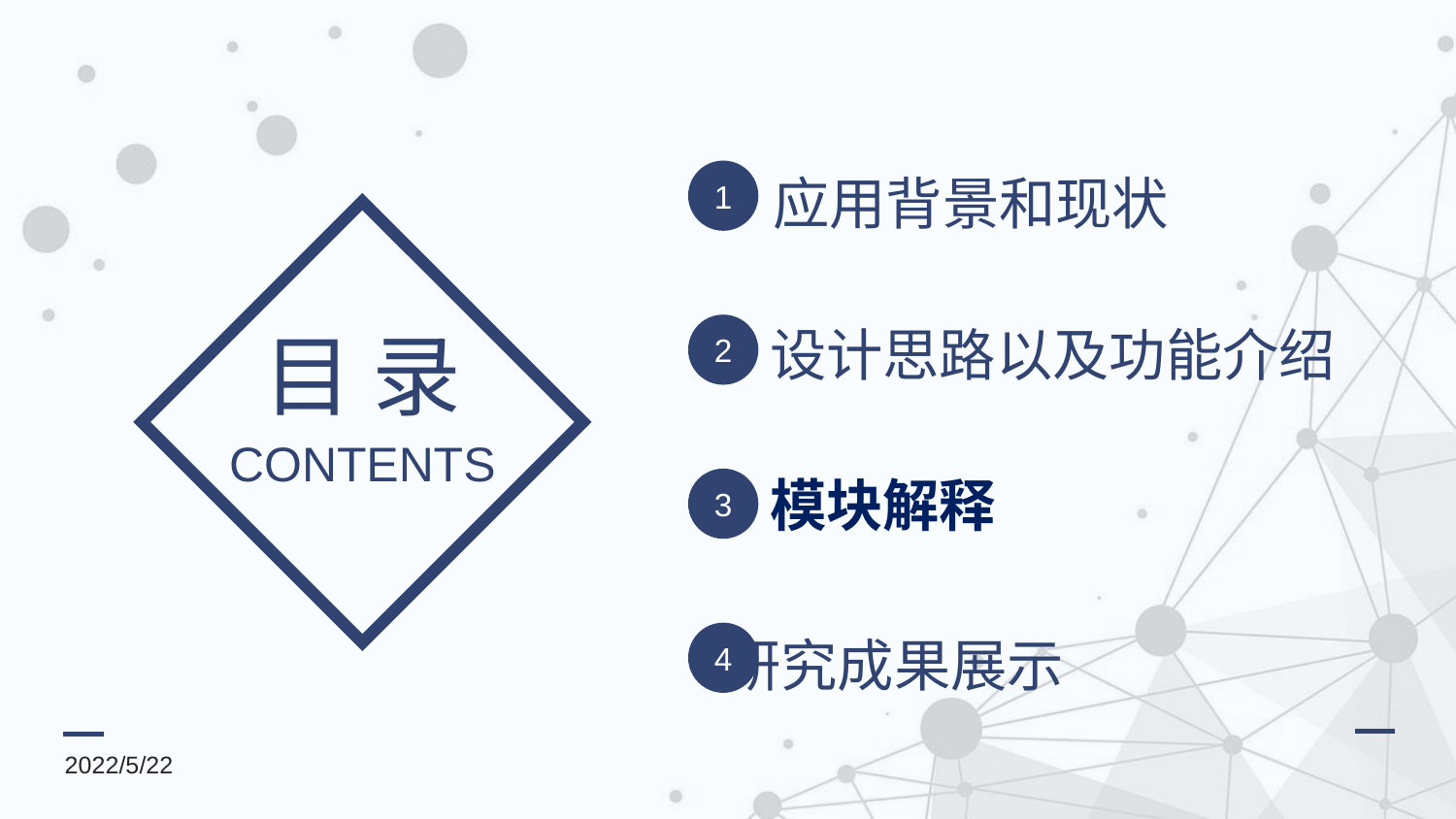

应用背景和现状
1

目 录
设计思路以及功能介绍

2
CONTENTS
模块解释
3
研究成果展示
4
2022/5/22